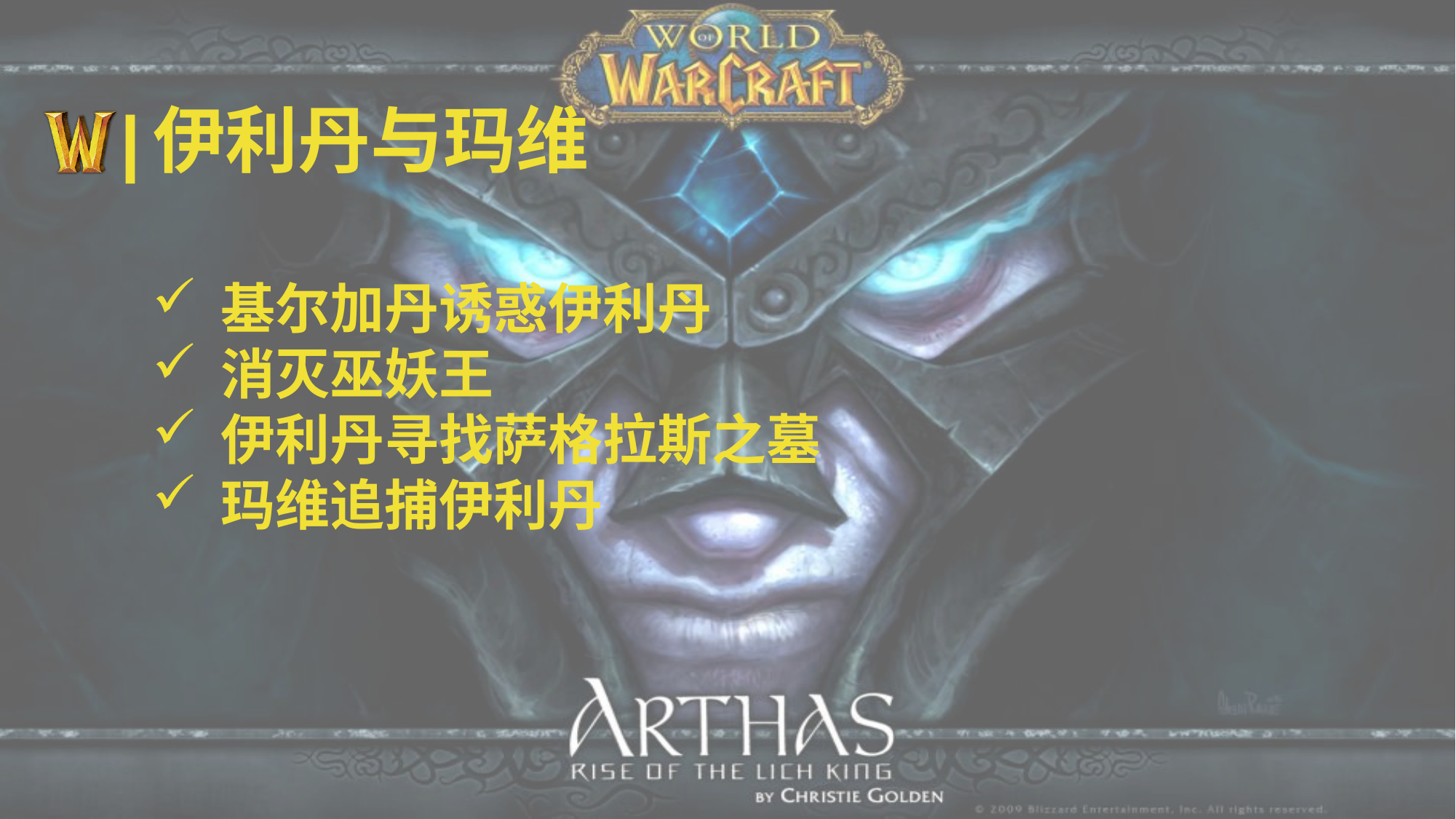

# 伊利丹与玛维
基尔加丹诱惑伊利丹
消灭巫妖王
伊利丹寻找萨格拉斯之墓
玛维追捕伊利丹